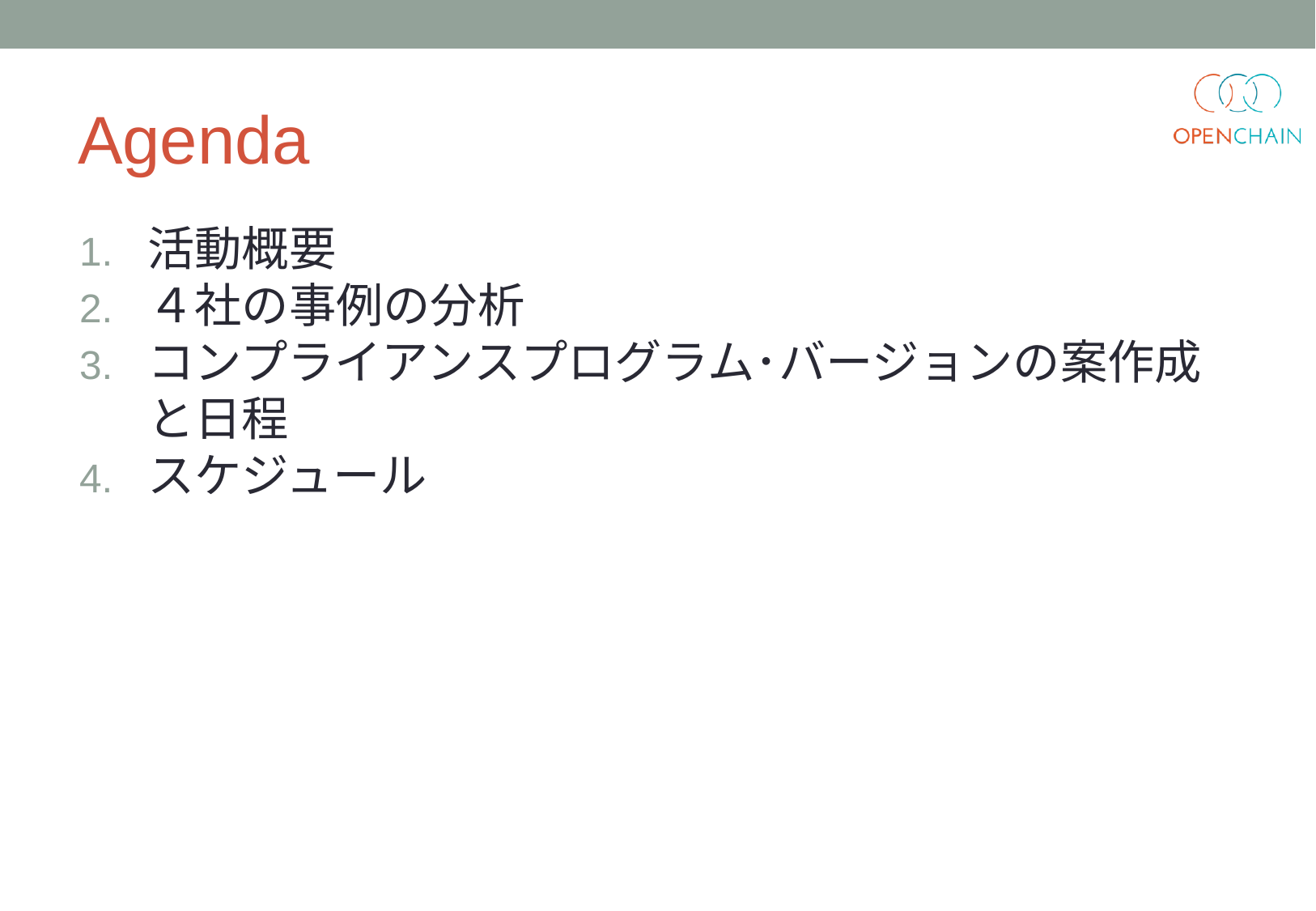

# Agenda
活動概要
４社の事例の分析
コンプライアンスプログラム･バージョンの案作成と日程
スケジュール